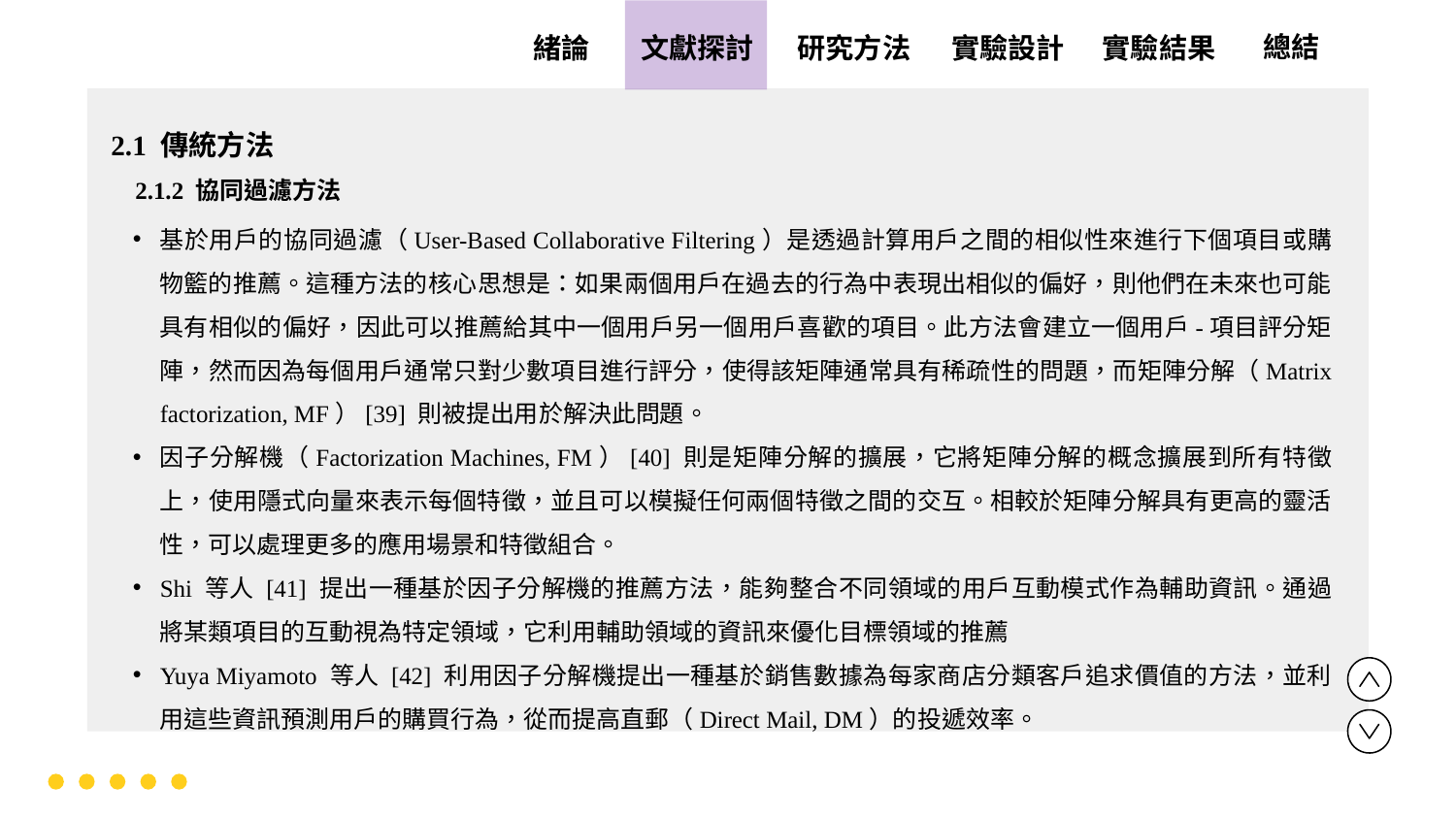

實驗設計
實驗結果
文獻探討
總結
緒論
研究方法
2.1 傳統方法
    2.1.2 協同過濾方法
基於用戶的協同過濾（User-Based Collaborative Filtering）是透過計算用戶之間的相似性來進行下個項目或購物籃的推薦。這種方法的核心思想是：如果兩個用戶在過去的行為中表現出相似的偏好，則他們在未來也可能具有相似的偏好，因此可以推薦給其中一個用戶另一個用戶喜歡的項目。此方法會建立一個用戶-項目評分矩陣，然而因為每個用戶通常只對少數項目進行評分，使得該矩陣通常具有稀疏性的問題，而矩陣分解（Matrix factorization, MF）[39] 則被提出用於解決此問題。
因子分解機（Factorization Machines, FM）[40] 則是矩陣分解的擴展，它將矩陣分解的概念擴展到所有特徵上，使用隱式向量來表示每個特徵，並且可以模擬任何兩個特徵之間的交互。相較於矩陣分解具有更高的靈活性，可以處理更多的應用場景和特徵組合。
Shi 等人 [41] 提出一種基於因子分解機的推薦方法，能夠整合不同領域的用戶互動模式作為輔助資訊。通過將某類項目的互動視為特定領域，它利用輔助領域的資訊來優化目標領域的推薦
Yuya Miyamoto 等人 [42] 利用因子分解機提出一種基於銷售數據為每家商店分類客戶追求價值的方法，並利用這些資訊預測用戶的購買行為，從而提高直郵（Direct Mail, DM）的投遞效率。